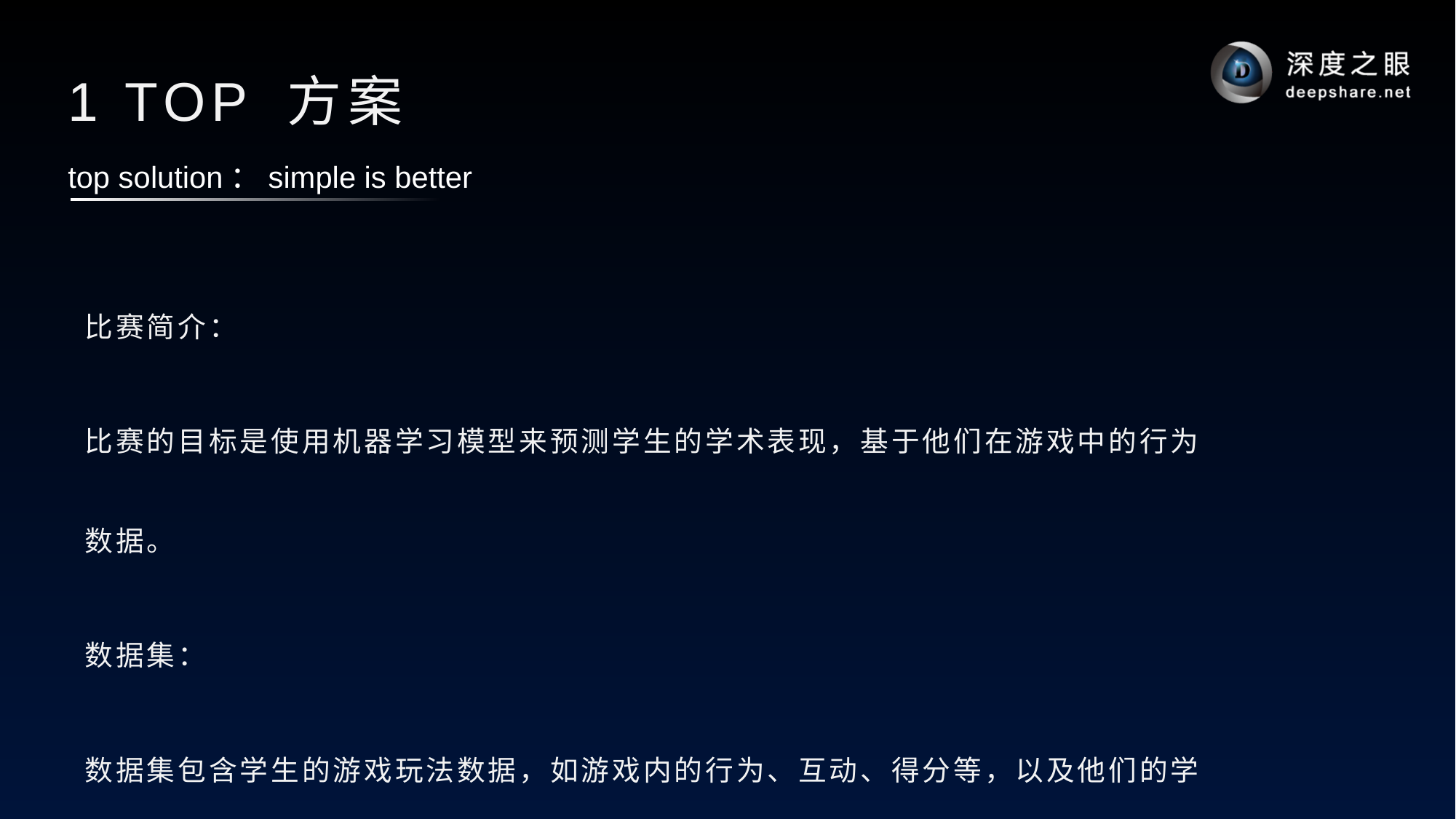

# 1 TOP 方案
top solution：simple is better
比赛简介：
比赛的目标是使用机器学习模型来预测学生的学术表现，基于他们在游戏中的行为数据。
数据集：
数据集包含学生的游戏玩法数据，如游戏内的行为、互动、得分等，以及他们的学术成绩。
评估指标：
简单的F1